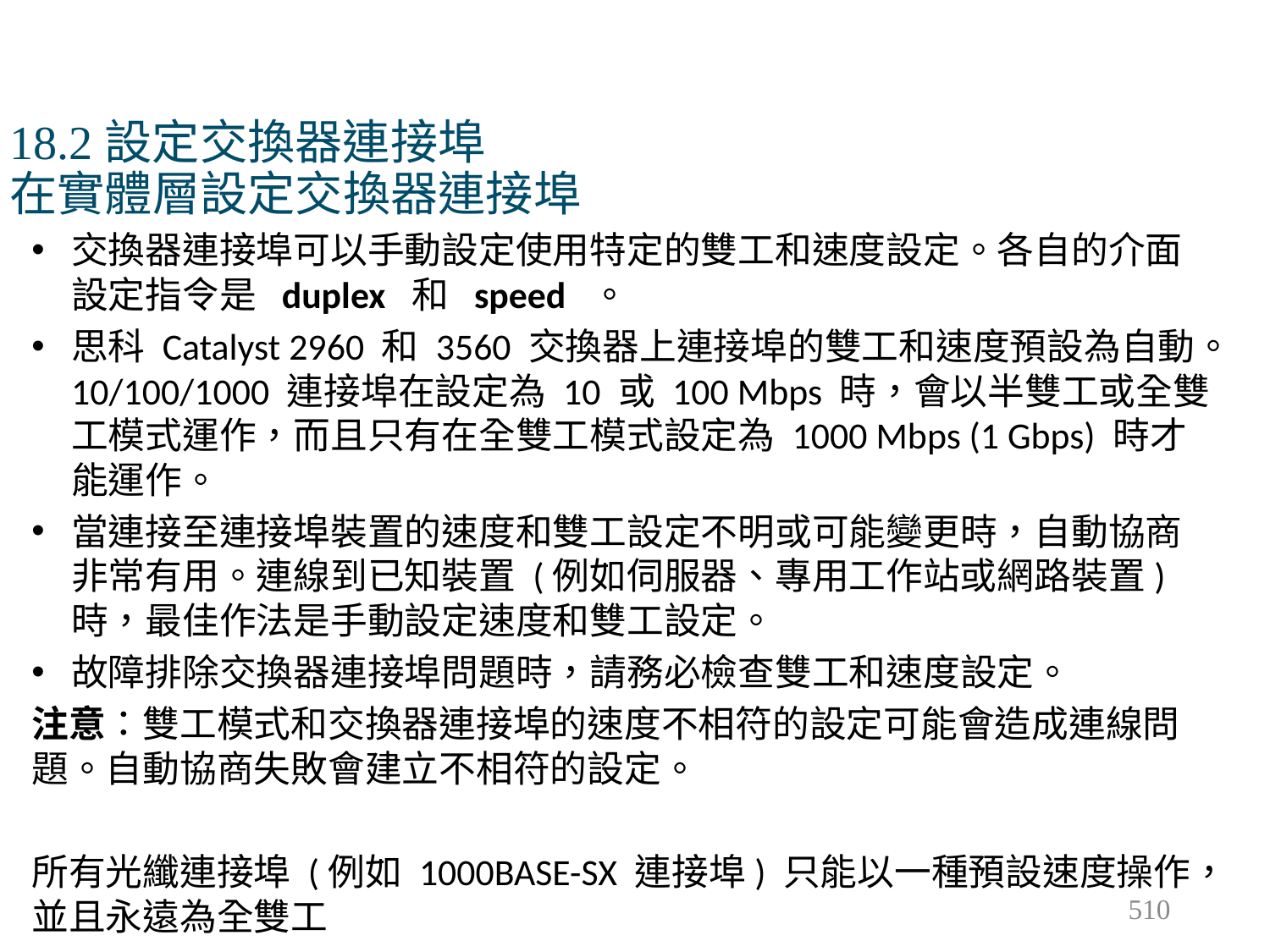

# 18.2設定交換器連接埠 在實體層設定交換器連接埠
交換器連接埠可以手動設定使用特定的雙工和速度設定。各自的介面設定指令是  duplex  和  speed  。
思科 Catalyst 2960 和 3560 交換器上連接埠的雙工和速度預設為自動。10/100/1000 連接埠在設定為 10 或 100 Mbps 時，會以半雙工或全雙工模式運作，而且只有在全雙工模式設定為 1000 Mbps (1 Gbps) 時才能運作。
當連接至連接埠裝置的速度和雙工設定不明或可能變更時，自動協商非常有用。連線到已知裝置 (例如伺服器、專用工作站或網路裝置) 時，最佳作法是手動設定速度和雙工設定。
故障排除交換器連接埠問題時，請務必檢查雙工和速度設定。
注意：雙工模式和交換器連接埠的速度不相符的設定可能會造成連線問題。自動協商失敗會建立不相符的設定。

所有光纖連接埠 (例如 1000BASE-SX 連接埠) 只能以一種預設速度操作，並且永遠為全雙工

510